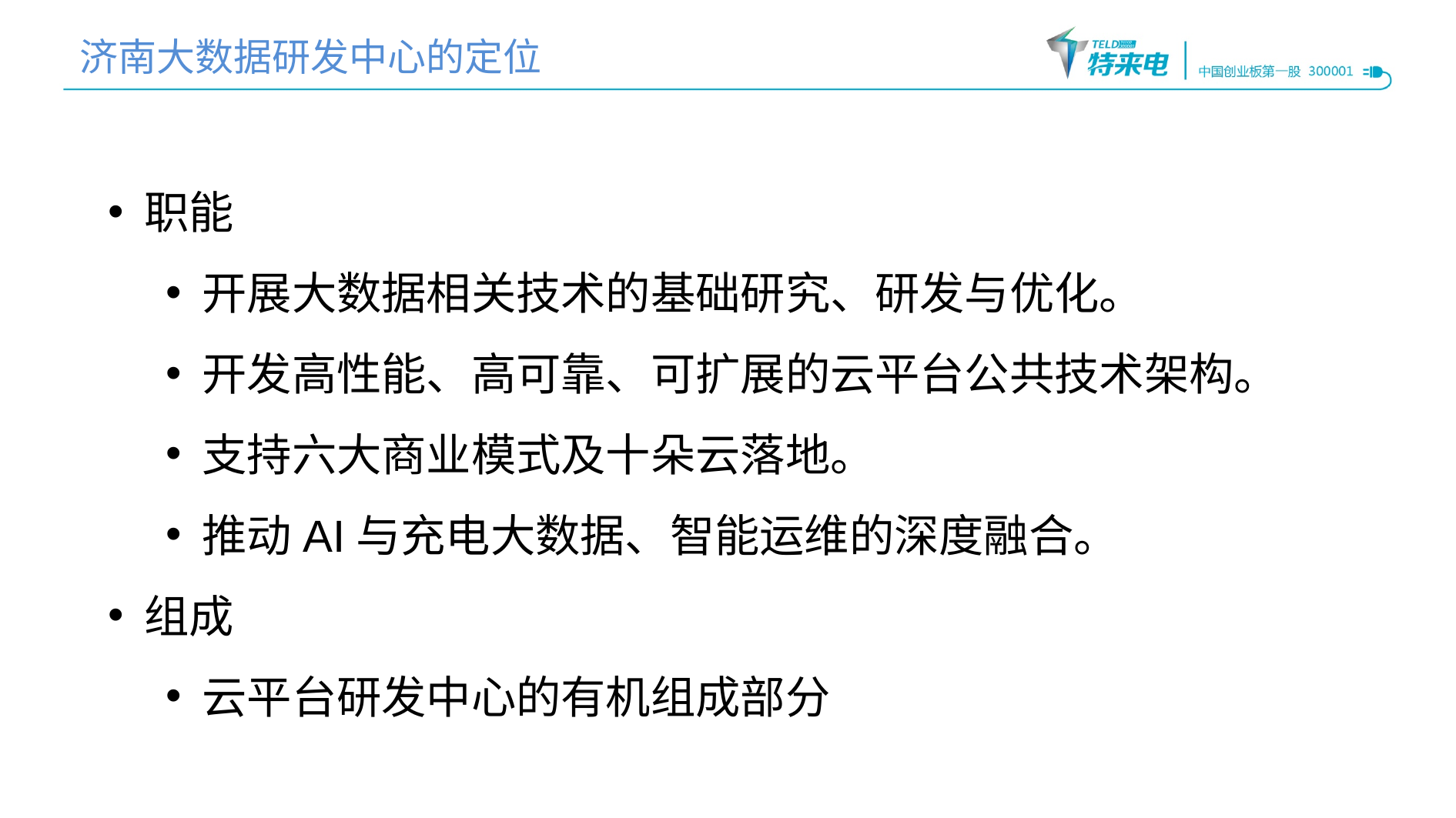

济南大数据研发中心的定位
职能
开展大数据相关技术的基础研究、研发与优化。
开发高性能、高可靠、可扩展的云平台公共技术架构。
支持六大商业模式及十朵云落地。
推动AI与充电大数据、智能运维的深度融合。
组成
云平台研发中心的有机组成部分